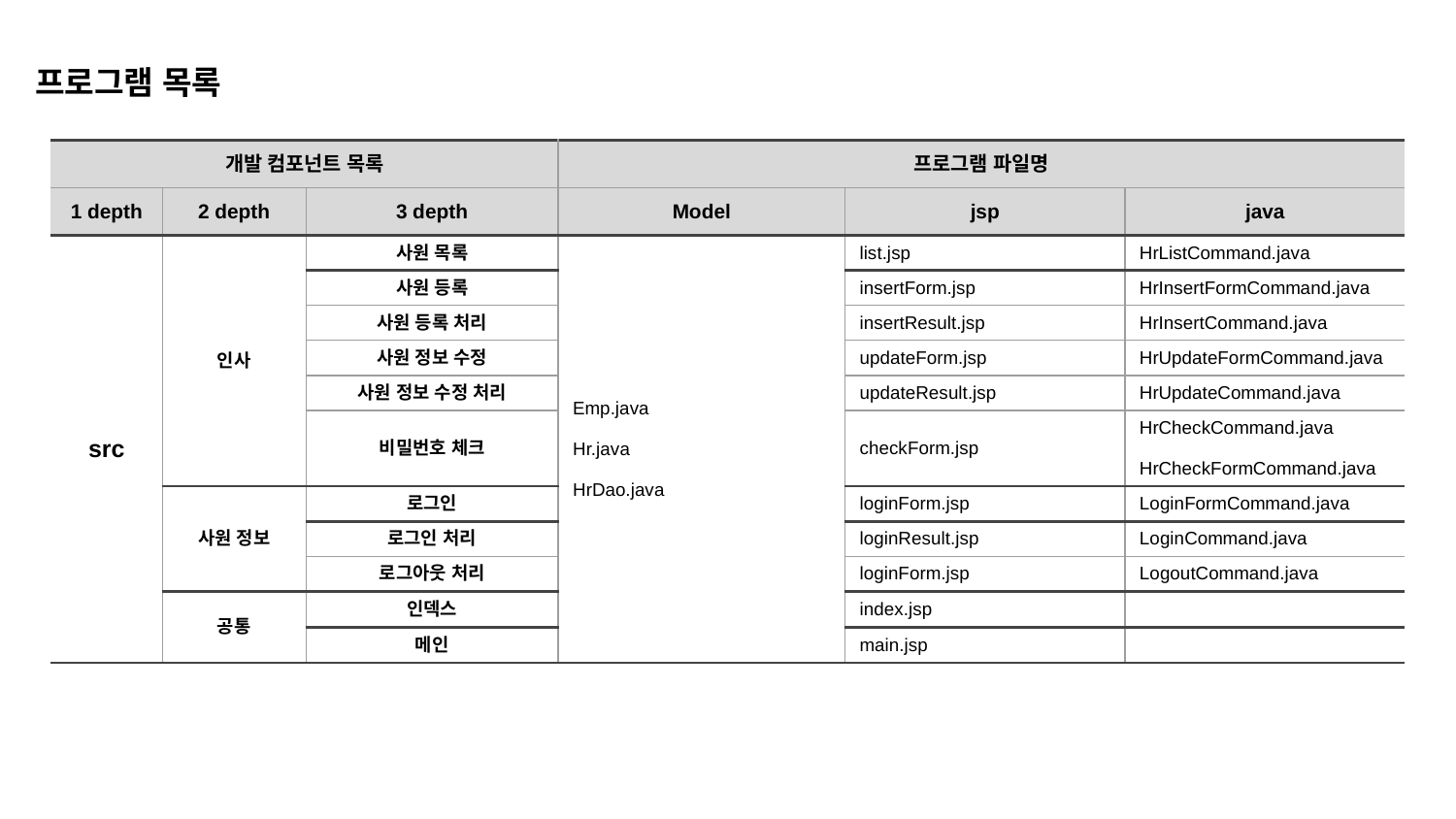

프로그램 목록
| 개발 컴포넌트 목록 |  |  | 프로그램 파일명 | 프로그램 파일명 |  |
| --- | --- | --- | --- | --- | --- |
| 1 depth | 2 depth | 3 depth | Model | jsp | java |
| src | 인사 | 사원 목록 | Emp.java Hr.java HrDao.java | list.jsp | HrListCommand.java |
|  |  | 사원 등록 |  | insertForm.jsp | HrInsertFormCommand.java |
|  |  | 사원 등록 처리 |  | insertResult.jsp | HrInsertCommand.java |
|  |  | 사원 정보 수정 |  | updateForm.jsp | HrUpdateFormCommand.java |
|  |  | 사원 정보 수정 처리 |  | updateResult.jsp | HrUpdateCommand.java |
|  |  | 비밀번호 체크 |  | checkForm.jsp | HrCheckCommand.java HrCheckFormCommand.java |
|  | 사원 정보 | 로그인 |  | loginForm.jsp | LoginFormCommand.java |
|  |  | 로그인 처리 |  | loginResult.jsp | LoginCommand.java |
|  |  | 로그아웃 처리 |  | loginForm.jsp | LogoutCommand.java |
|  | 공통 | 인덱스 |  | index.jsp |  |
|  |  | 메인 |  | main.jsp |  |